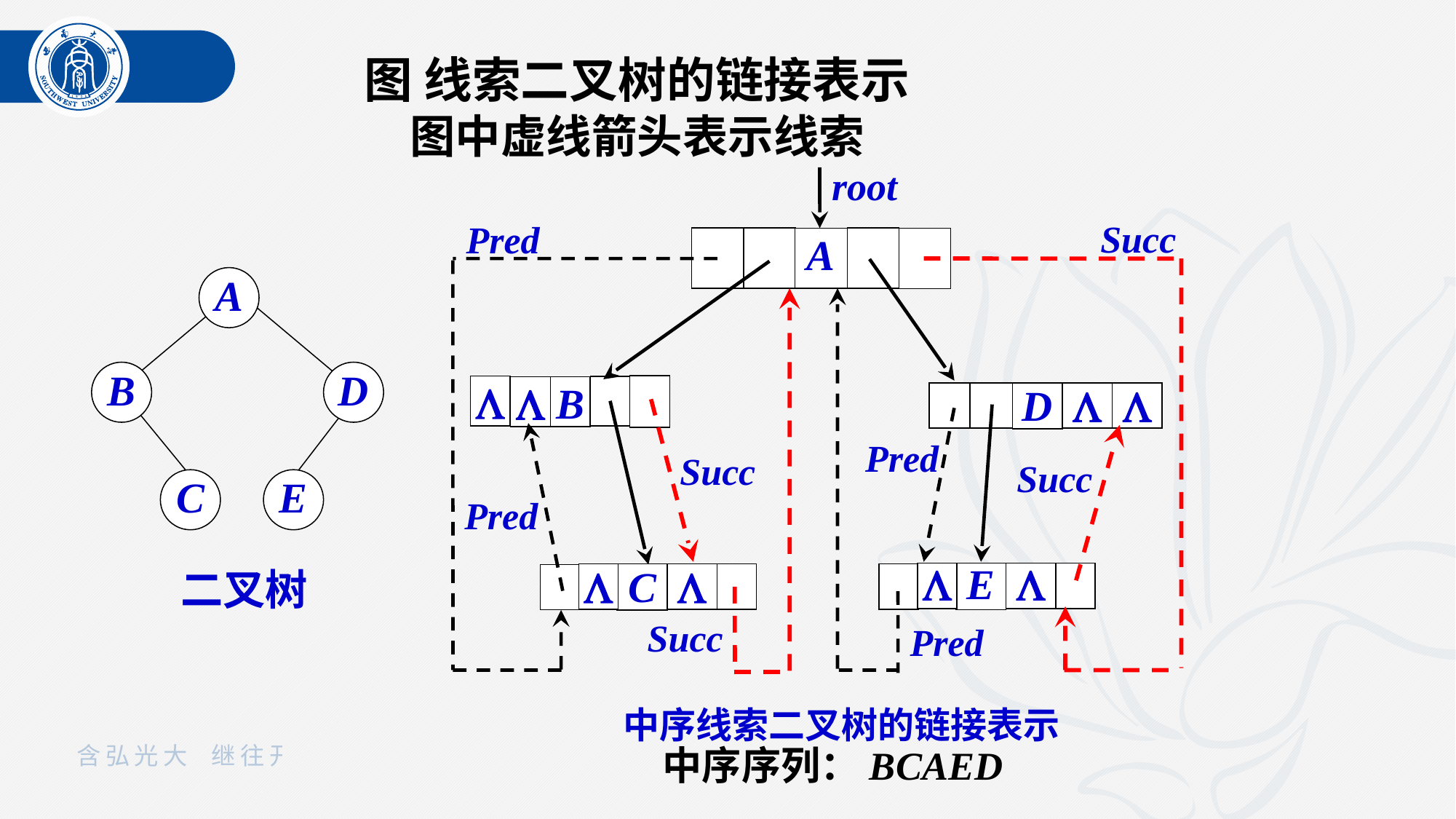

图 线索二叉树的链接表示
图中虚线箭头表示线索

root
Pred
Succ

A

A

B
D

C
E
二叉树

Λ

Λ
B

D
Λ
Λ

Pred
Succ
Succ
Pred
Λ
E
Λ

Λ
C
Λ

Succ
Pred

 中序线索二叉树的链接表示
中序序列：BCAED